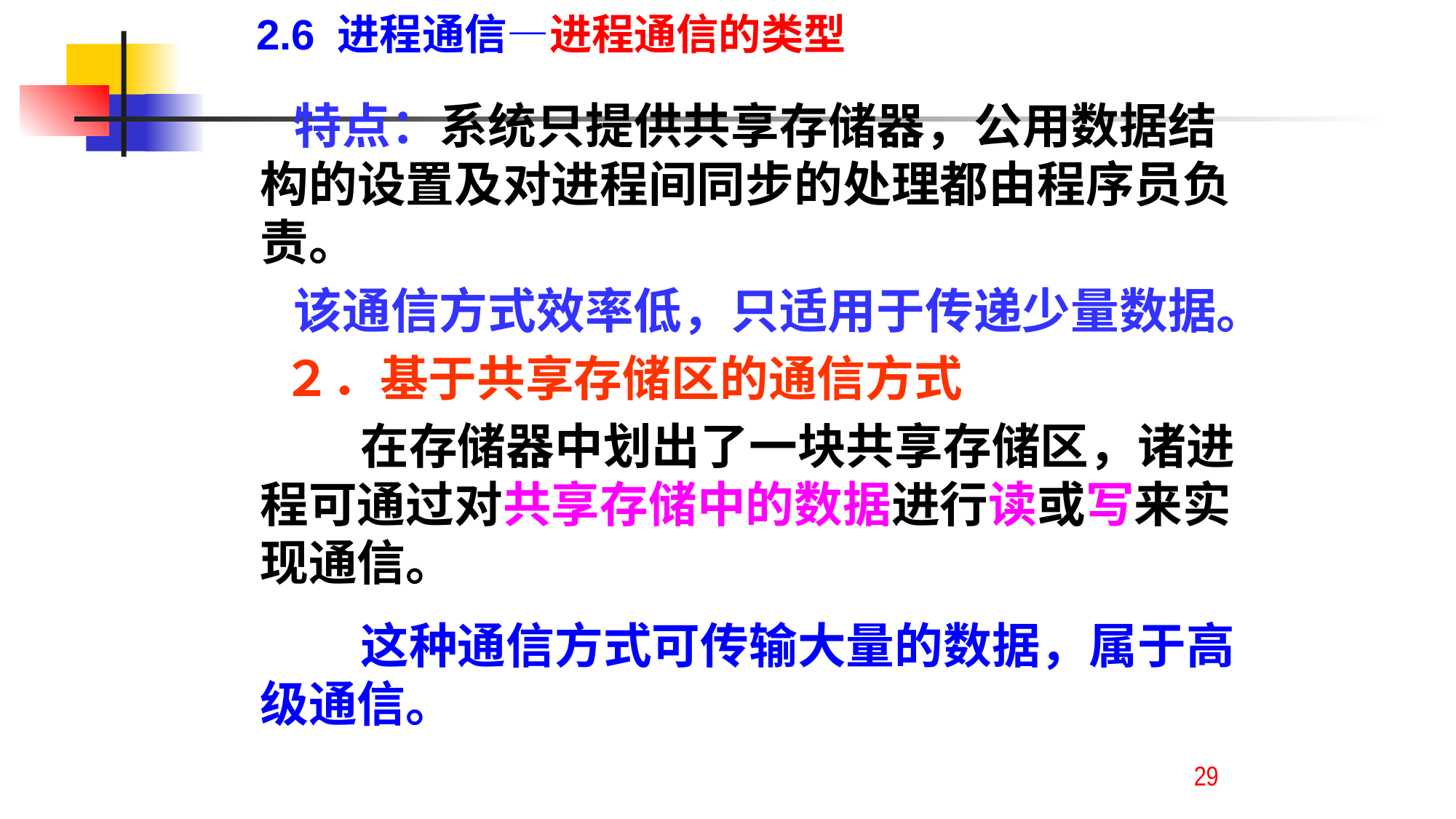

2.6 进程通信—进程通信的类型
  特点：系统只提供共享存储器，公用数据结构的设置及对进程间同步的处理都由程序员负责。
  该通信方式效率低，只适用于传递少量数据。
 ２．基于共享存储区的通信方式
        在存储器中划出了一块共享存储区，诸进程可通过对共享存储中的数据进行读或写来实现通信。
        这种通信方式可传输大量的数据，属于高级通信。
29